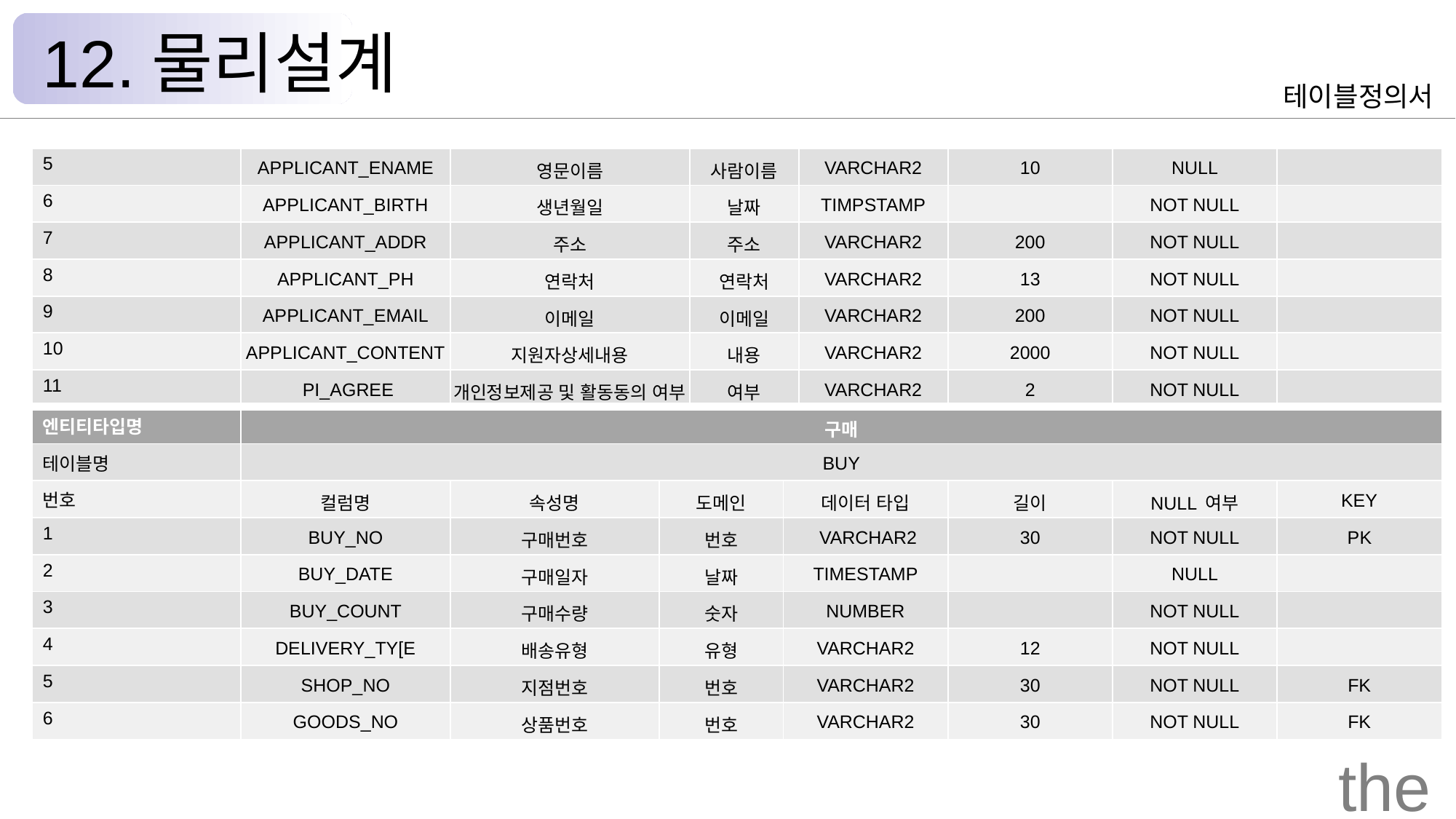

12.물리설계

테이블정의서
| 5 | APPLICANT\_ENAME | 영문이름 |  | 사람이름 |  | VARCHAR2 | 10 | NULL |  |
| --- | --- | --- | --- | --- | --- | --- | --- | --- | --- |
| 6 | APPLICANT\_BIRTH | 생년월일 |  | 날짜 |  | TIMPSTAMP |  | NOT NULL |  |
| 7 | APPLICANT\_ADDR | 주소 |  | 주소 |  | VARCHAR2 | 200 | NOT NULL |  |
| 8 | APPLICANT\_PH | 연락처 |  | 연락처 |  | VARCHAR2 | 13 | NOT NULL |  |
| 9 | APPLICANT\_EMAIL | 이메일 |  | 이메일 |  | VARCHAR2 | 200 | NOT NULL |  |
| 10 | APPLICANT\_CONTENT | 지원자상세내용 |  | 내용 |  | VARCHAR2 | 2000 | NOT NULL |  |
| 11 | PI\_AGREE | 개인정보제공 및 활동동의 여부 |  | 여부 |  | VARCHAR2 | 2 | NOT NULL |  |
| 엔티티타입명 | 구매 |  |  |  |  |  |  |  |  |
| 테이블명 | BUY |  |  |  |  |  |  |  |  |
| 번호 | 컬럼명 | 속성명 | 도메인 |  | 데이터 타입 |  | 길이 | NULL 여부 | KEY |
| 1 | BUY\_NO | 구매번호 | 번호 |  | VARCHAR2 |  | 30 | NOT NULL | PK |
| 2 | BUY\_DATE | 구매일자 | 날짜 |  | TIMESTAMP |  |  | NULL |  |
| 3 | BUY\_COUNT | 구매수량 | 숫자 |  | NUMBER |  |  | NOT NULL |  |
| 4 | DELIVERY\_TY[E | 배송유형 | 유형 |  | VARCHAR2 |  | 12 | NOT NULL |  |
| 5 | SHOP\_NO | 지점번호 | 번호 |  | VARCHAR2 |  | 30 | NOT NULL | FK |
| 6 | GOODS\_NO | 상품번호 | 번호 |  | VARCHAR2 |  | 30 | NOT NULL | FK |
the Palace